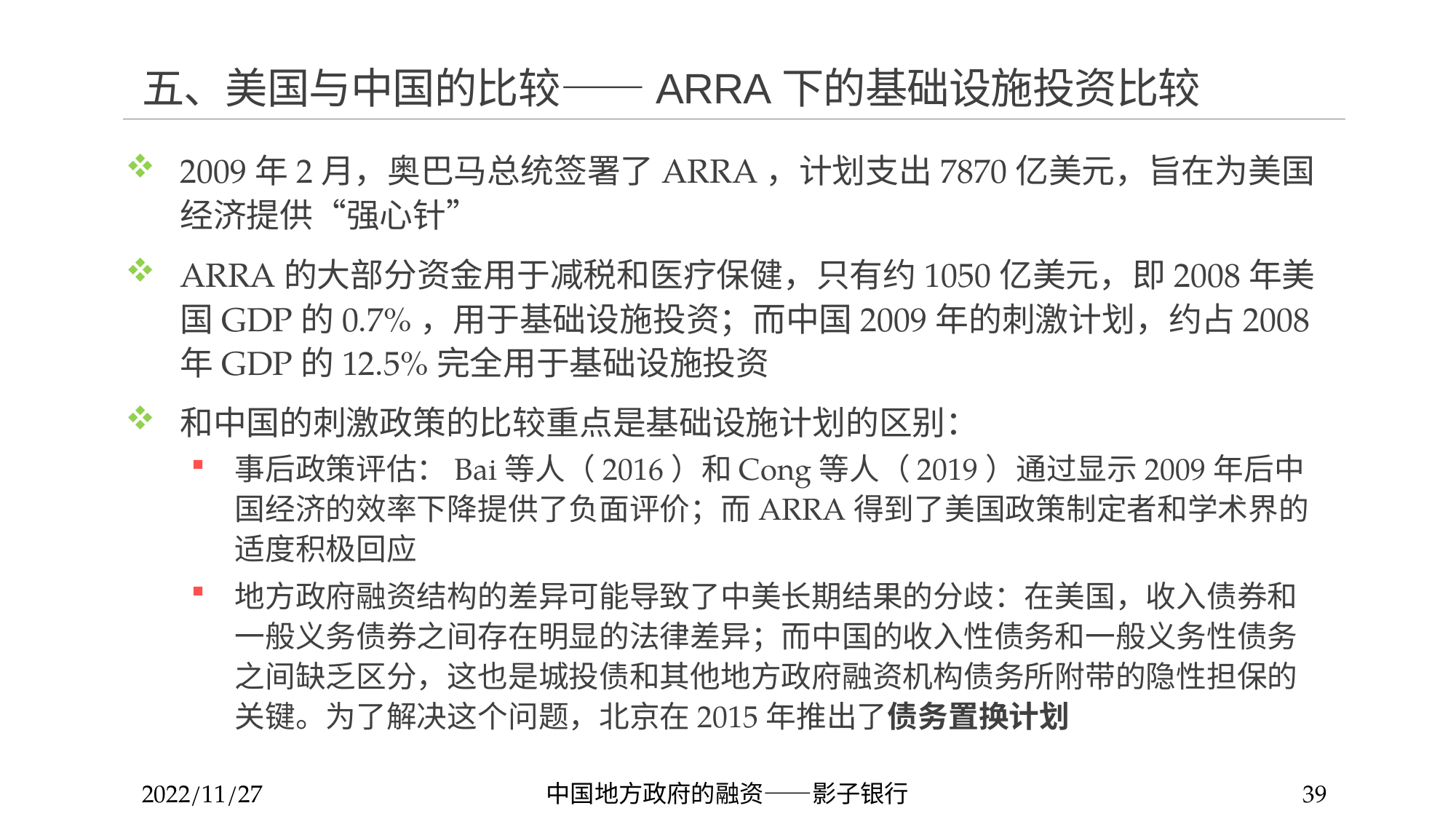

# 五、美国与中国的比较——ARRA下的基础设施投资比较
2009年2月，奥巴马总统签署了ARRA，计划支出7870亿美元，旨在为美国经济提供“强心针”
ARRA的大部分资金用于减税和医疗保健，只有约1050亿美元，即2008年美国GDP的0.7%，用于基础设施投资；而中国2009年的刺激计划，约占2008年GDP的12.5%完全用于基础设施投资
和中国的刺激政策的比较重点是基础设施计划的区别：
事后政策评估：Bai等人（2016）和Cong等人（2019）通过显示2009年后中国经济的效率下降提供了负面评价；而ARRA得到了美国政策制定者和学术界的适度积极回应
地方政府融资结构的差异可能导致了中美长期结果的分歧：在美国，收入债券和一般义务债券之间存在明显的法律差异；而中国的收入性债务和一般义务性债务之间缺乏区分，这也是城投债和其他地方政府融资机构债务所附带的隐性担保的关键。为了解决这个问题，北京在2015年推出了债务置换计划
2022/11/27
中国地方政府的融资——影子银行
39